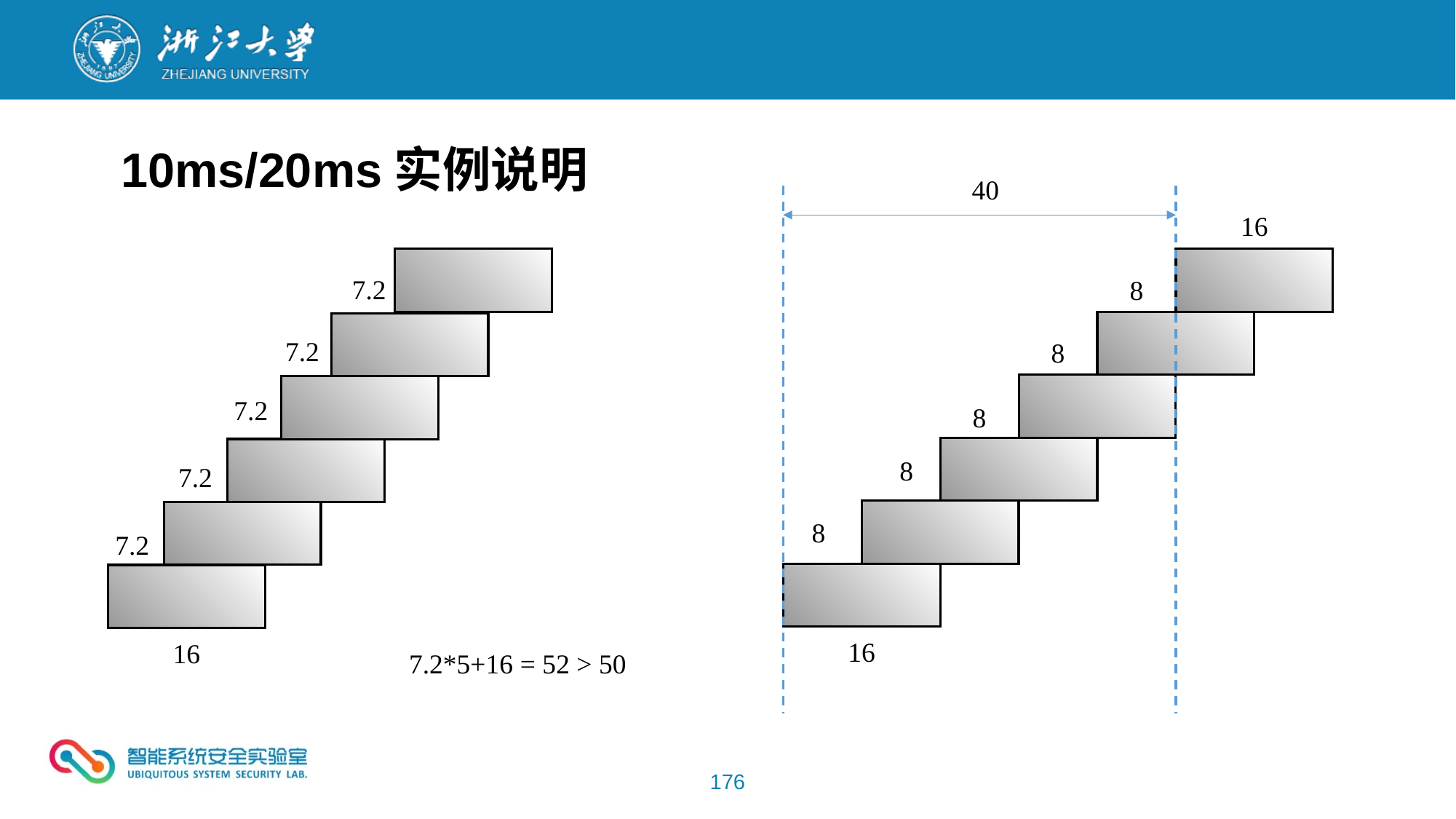

10ms/20ms实例说明
40
16

7.2
8

7.2
8

7.2
8

8
7.2

8
7.2

16
16
7.2*5+16 = 52 > 50